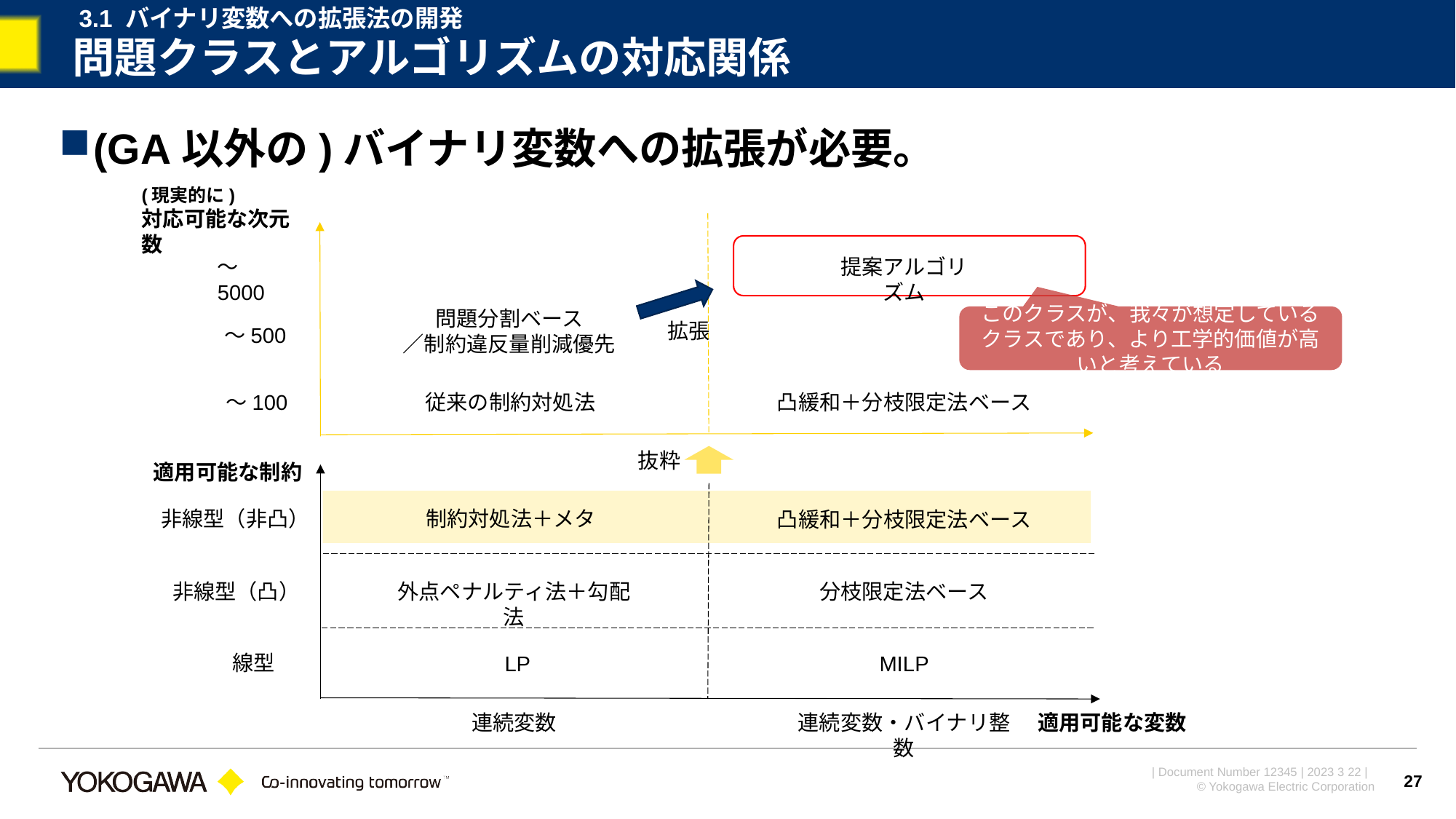

3.1 バイナリ変数への拡張法の開発
# 問題クラスとアルゴリズムの対応関係
(GA以外の)バイナリ変数への拡張が必要。
(現実的に)
対応可能な次元数

～5000
提案アルゴリズム

問題分割ベース
／制約違反量削減優先
このクラスが、我々が想定しているクラスであり、より工学的価値が高いと考えている
拡張
～500
従来の制約対処法
凸緩和＋分枝限定法ベース
～100

抜粋
適用可能な制約

非線型（非凸）
制約対処法＋メタ
凸緩和＋分枝限定法ベース
非線型（凸）
外点ペナルティ法＋勾配法
分枝限定法ベース
線型
LP
MILP
連続変数
連続変数・バイナリ整数
適用可能な変数
27